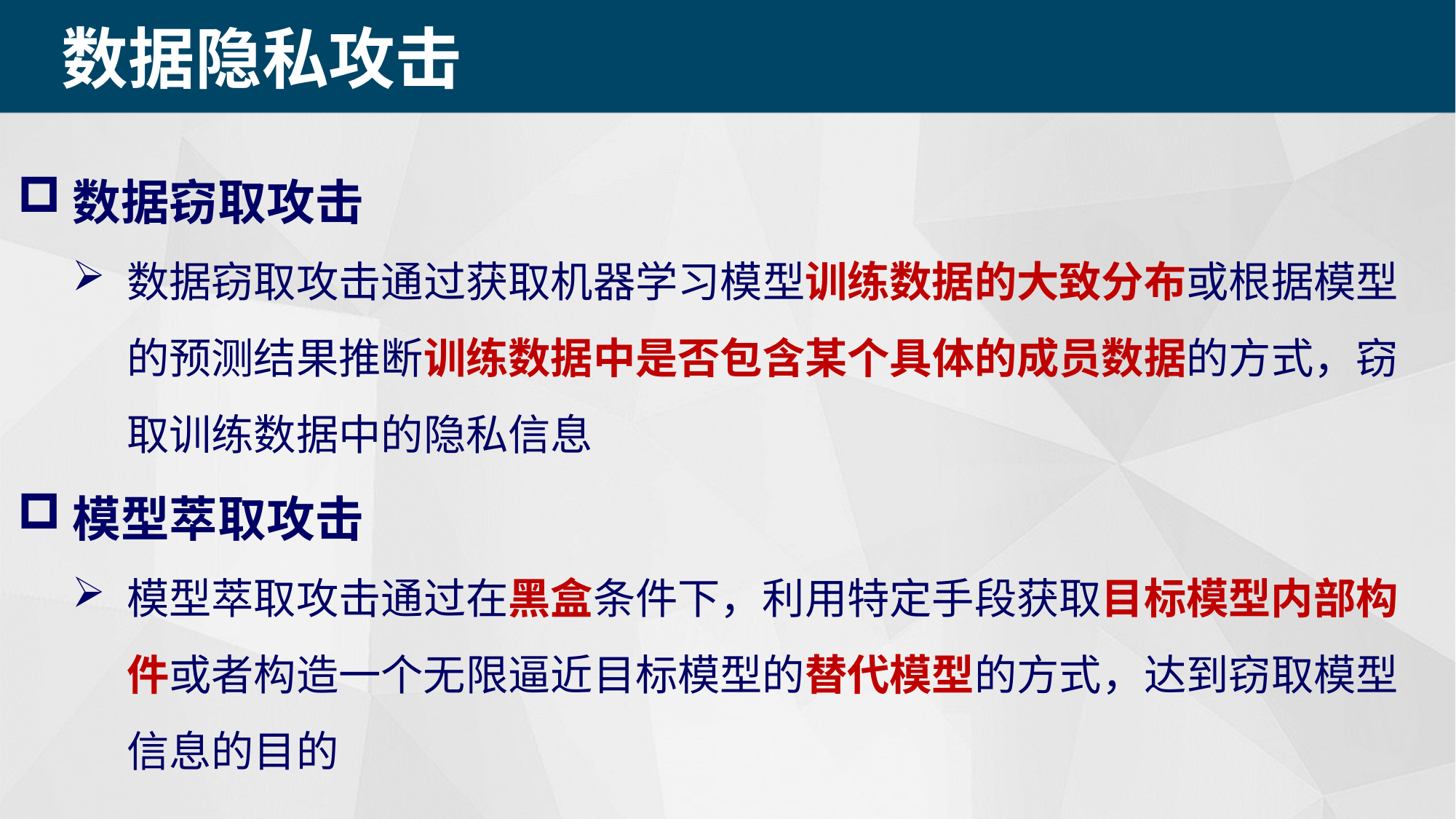

数据隐私攻击
数据窃取攻击
数据窃取攻击通过获取机器学习模型训练数据的大致分布或根据模型的预测结果推断训练数据中是否包含某个具体的成员数据的方式，窃取训练数据中的隐私信息
模型萃取攻击
模型萃取攻击通过在黑盒条件下，利用特定手段获取目标模型内部构件或者构造一个无限逼近目标模型的替代模型的方式，达到窃取模型信息的目的